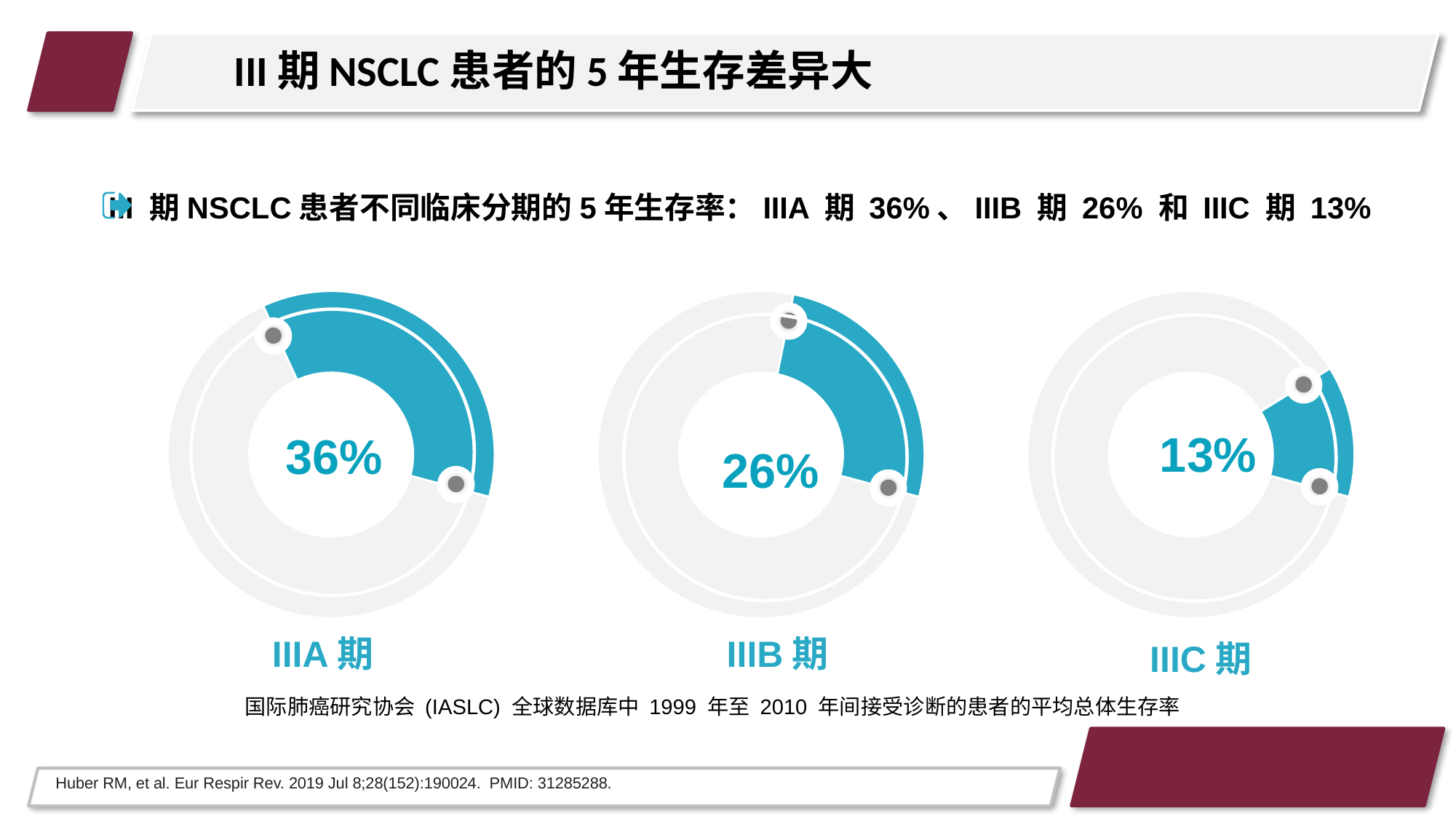

# III期NSCLC患者的5年生存差异大
III 期NSCLC患者不同临床分期的5年生存率：IIIA 期 36%、IIIB 期 26% 和 IIIC 期 13%

### Chart

| Category | 销售额 |
|---|---|
| 第一季度 | 64.0 |
| 第二季度 | 36.0 |

### Chart

| Category | 销售额 |
|---|---|
| 第一季度 | 74.0 |
| 第二季度 | 26.0 |

### Chart

| Category | 销售额 |
|---|---|
| 第一季度 | 87.0 |
| 第二季度 | 13.0 |

13%
36%
26%

IIIA期
IIIB期
IIIC期
国际肺癌研究协会 (IASLC) 全球数据库中 1999 年至 2010 年间接受诊断的患者的平均总体生存率
Huber RM, et al. Eur Respir Rev. 2019 Jul 8;28(152):190024.  PMID: 31285288.